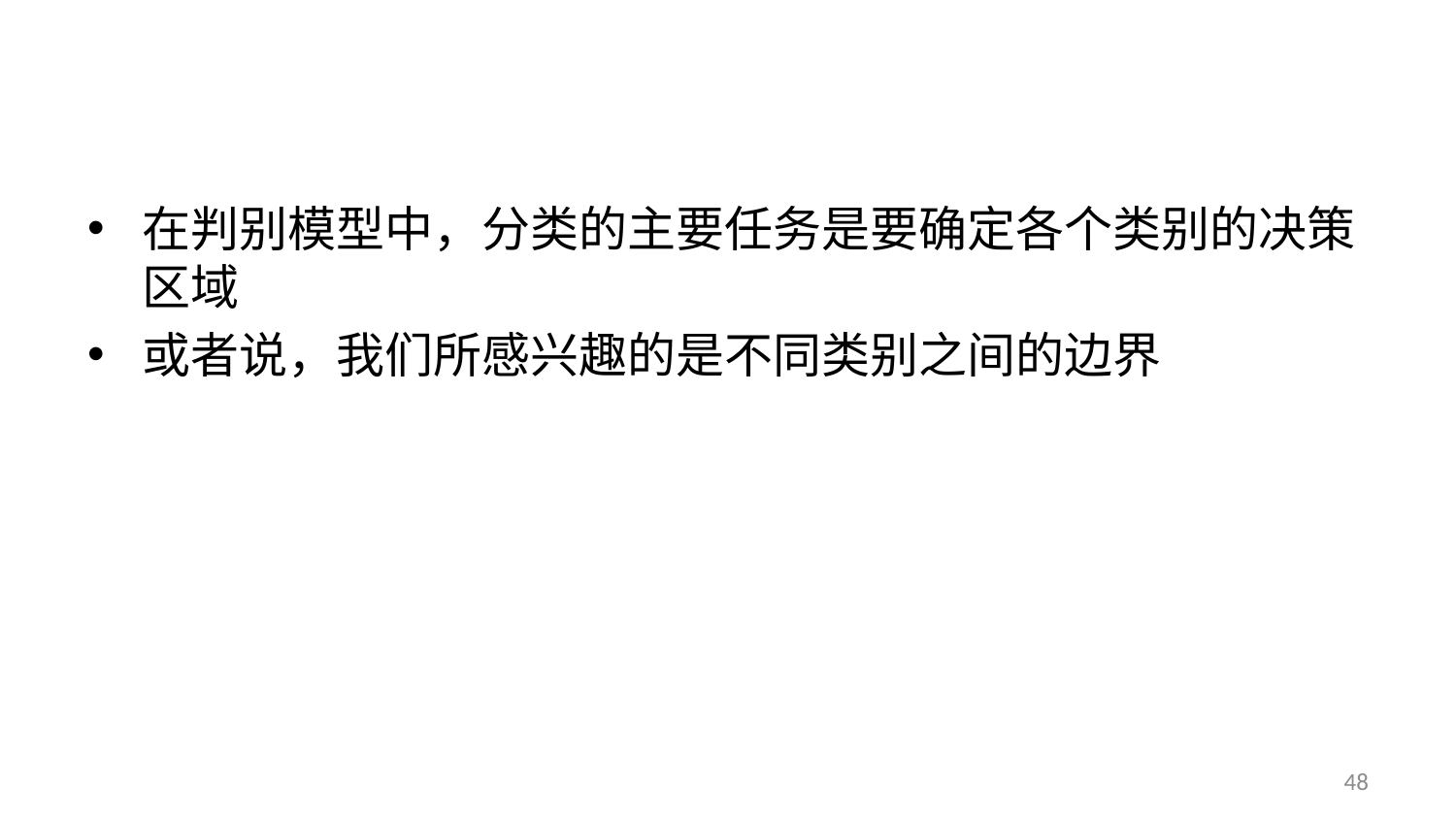

#
在判别模型中，分类的主要任务是要确定各个类别的决策区域
或者说，我们所感兴趣的是不同类别之间的边界
48